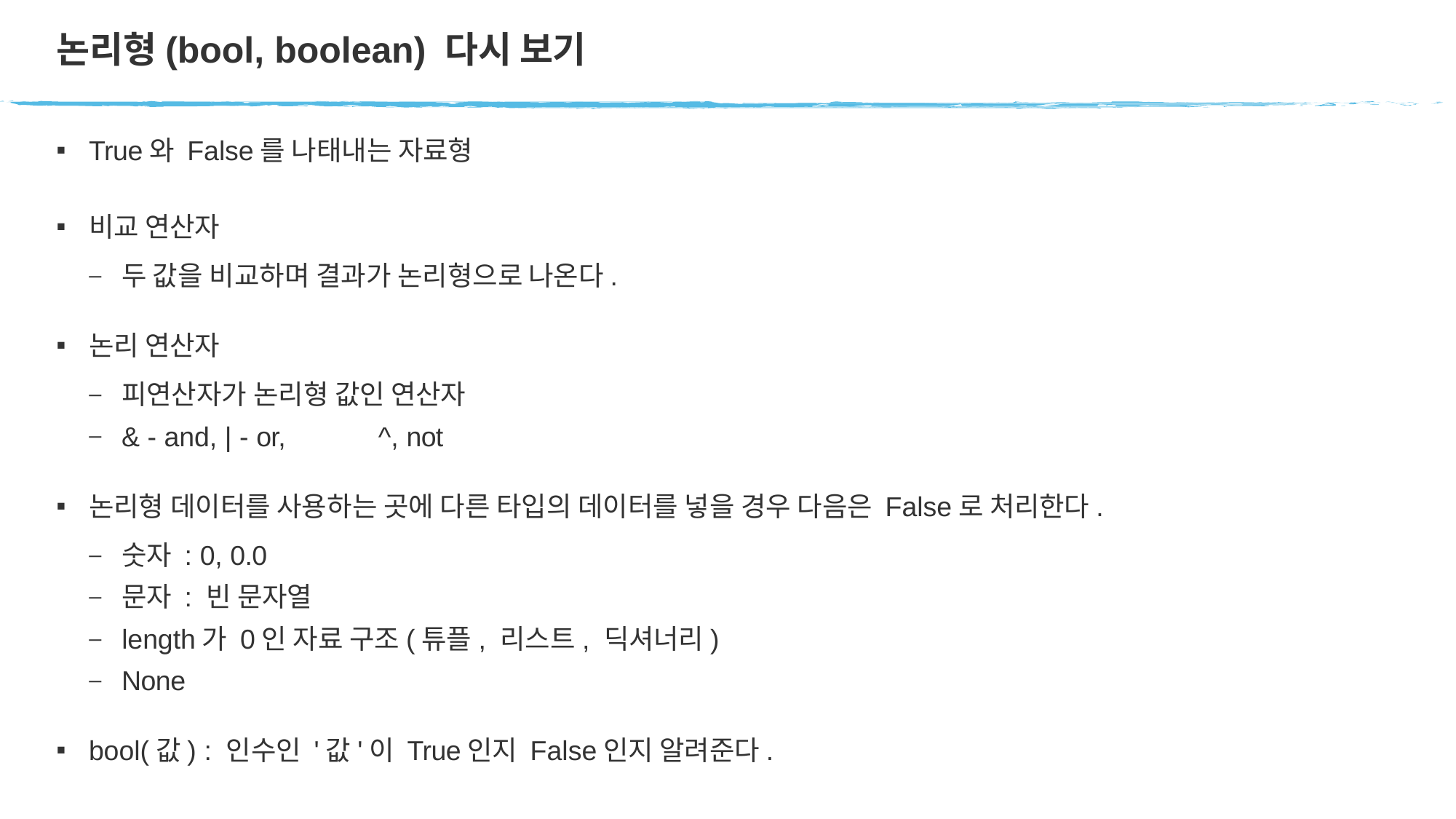

# 논리형(bool, boolean) 다시 보기
True와 False를 나태내는 자료형
비교 연산자
두 값을 비교하며 결과가 논리형으로 나온다.
논리 연산자
피연산자가 논리형 값인 연산자
& - and, | - or,	^, not
논리형 데이터를 사용하는 곳에 다른 타입의 데이터를 넣을 경우 다음은 False로 처리한다.
숫자 : 0, 0.0
문자 : 빈 문자열
length가 0인 자료 구조(튜플, 리스트, 딕셔너리)
None
bool(값) : 인수인 '값'이 True인지 False인지 알려준다.